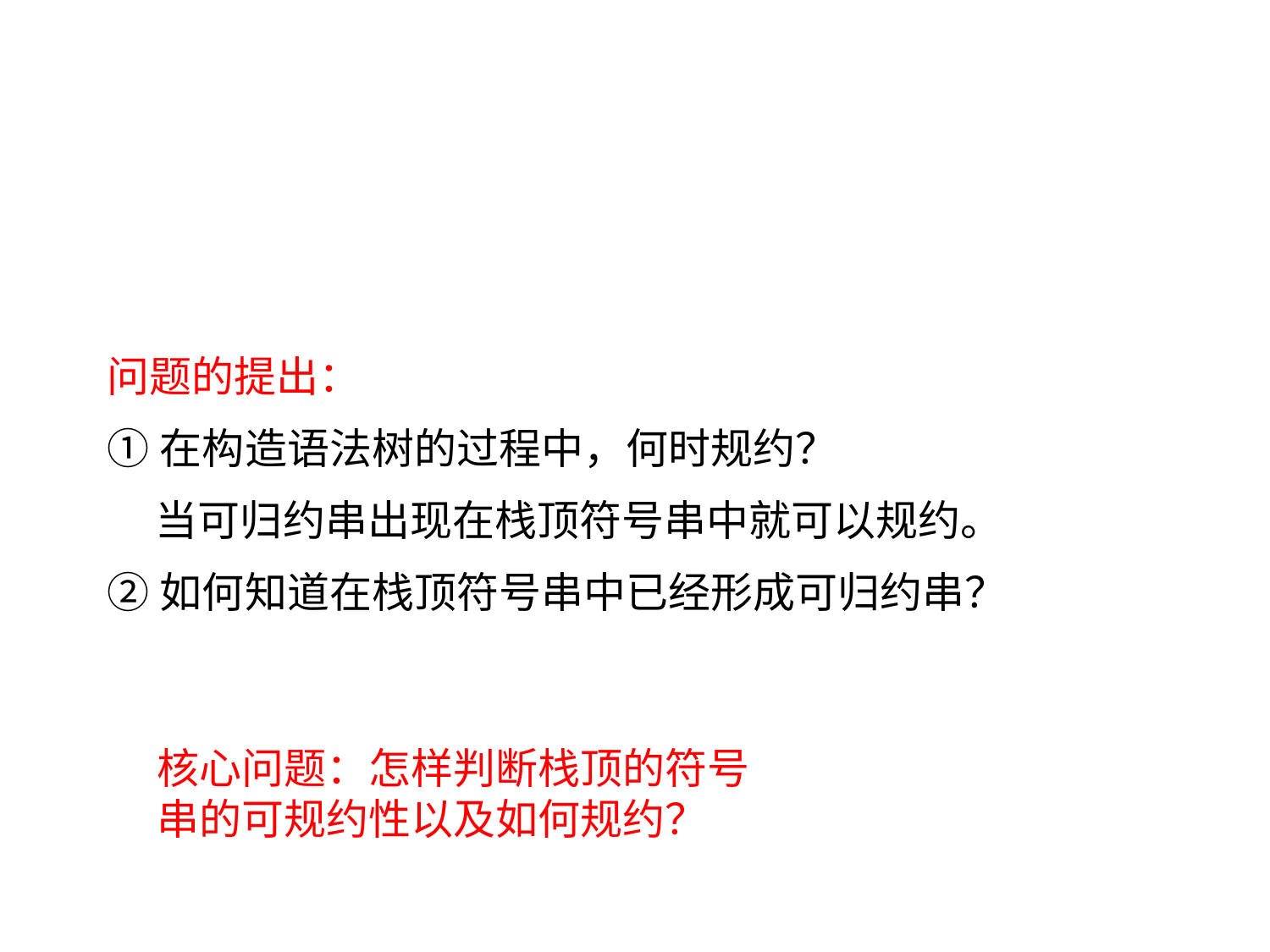

#

问题的提出：
①在构造语法树的过程中，何时规约？
    当可归约串出现在栈顶符号串中就可以规约。
②如何知道在栈顶符号串中已经形成可归约串？

核心问题：怎样判断栈顶的符号串的可规约性以及如何规约？